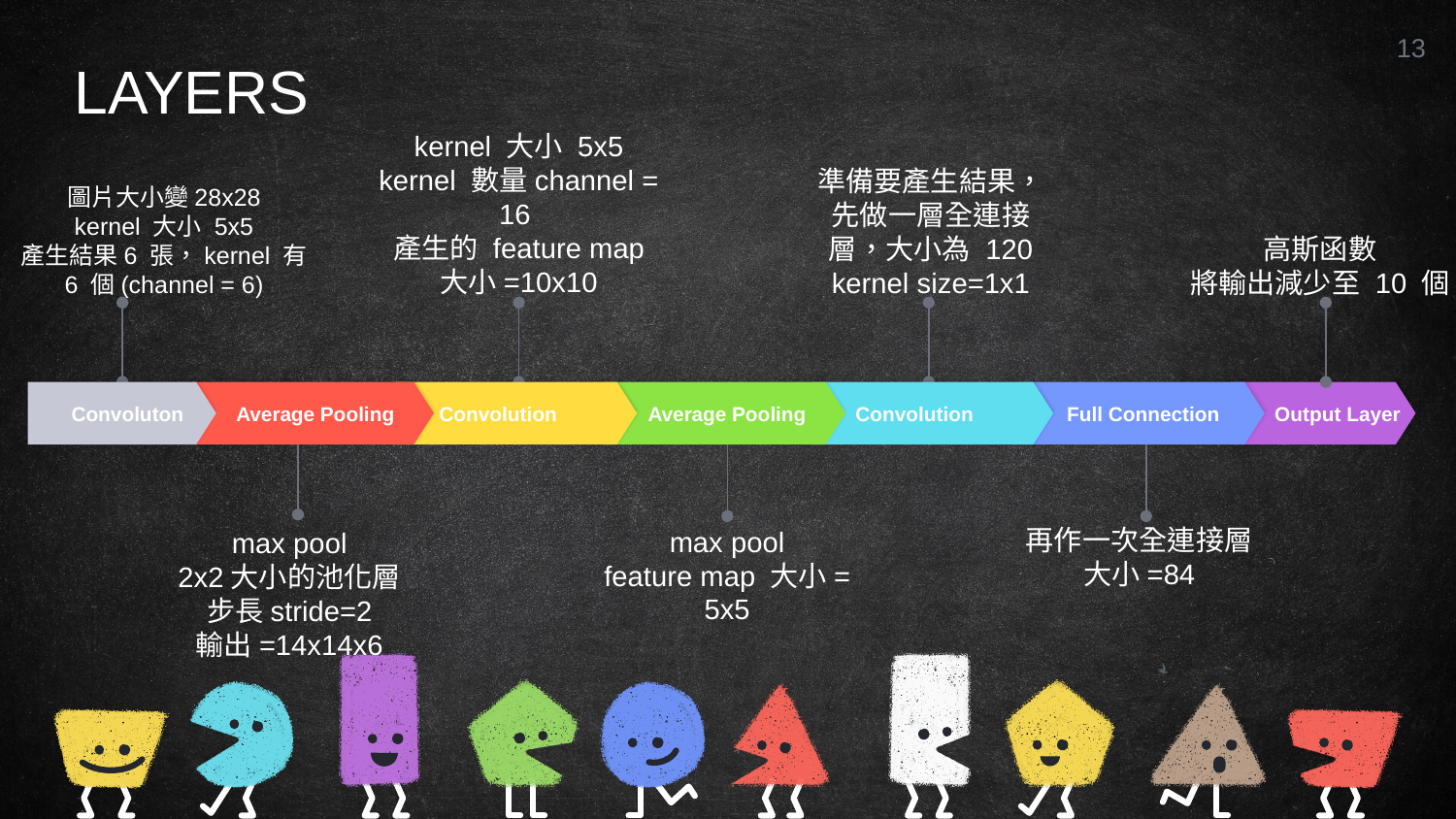

13
LAYERS
圖片大小變28x28
kernel 大小 5x5
產生結果6 張，kernel 有 6 個(channel = 6)
kernel 大小 5x5
kernel 數量channel = 16
產生的 feature map 大小=10x10
準備要產生結果，先做一層全連接層，大小為 120 kernel size=1x1
高斯函數
將輸出減少至 10 個
Convoluton
Average Pooling
Convolution
Average Pooling
Convolution
Full Connection
Output Layer
再作一次全連接層
大小=84
max pool
feature map 大小= 5x5
max pool
2x2大小的池化層
步長stride=2
輸出=14x14x6